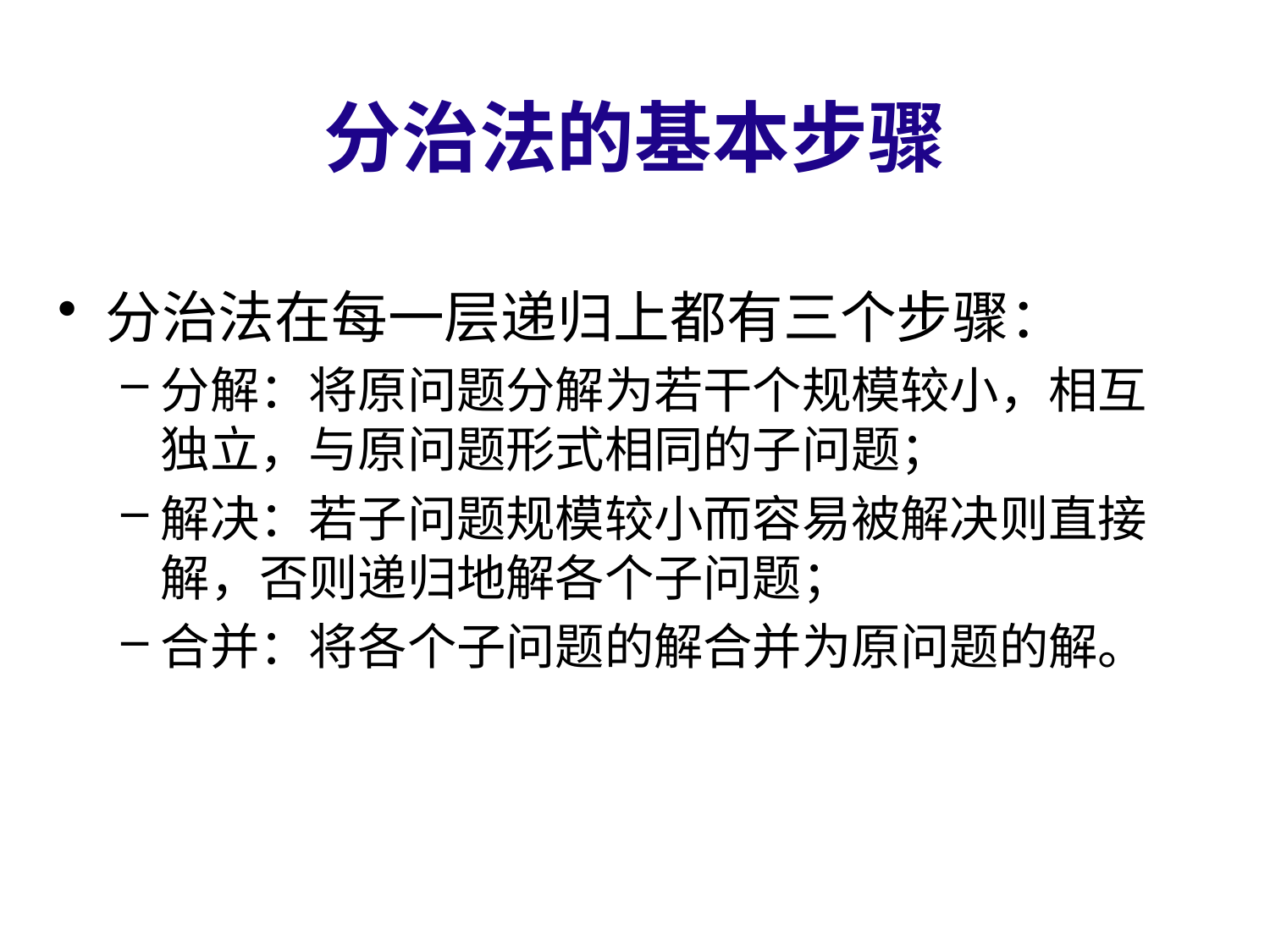

# 分治法的基本步骤
分治法在每一层递归上都有三个步骤：
分解：将原问题分解为若干个规模较小，相互独立，与原问题形式相同的子问题；
解决：若子问题规模较小而容易被解决则直接解，否则递归地解各个子问题；
合并：将各个子问题的解合并为原问题的解。